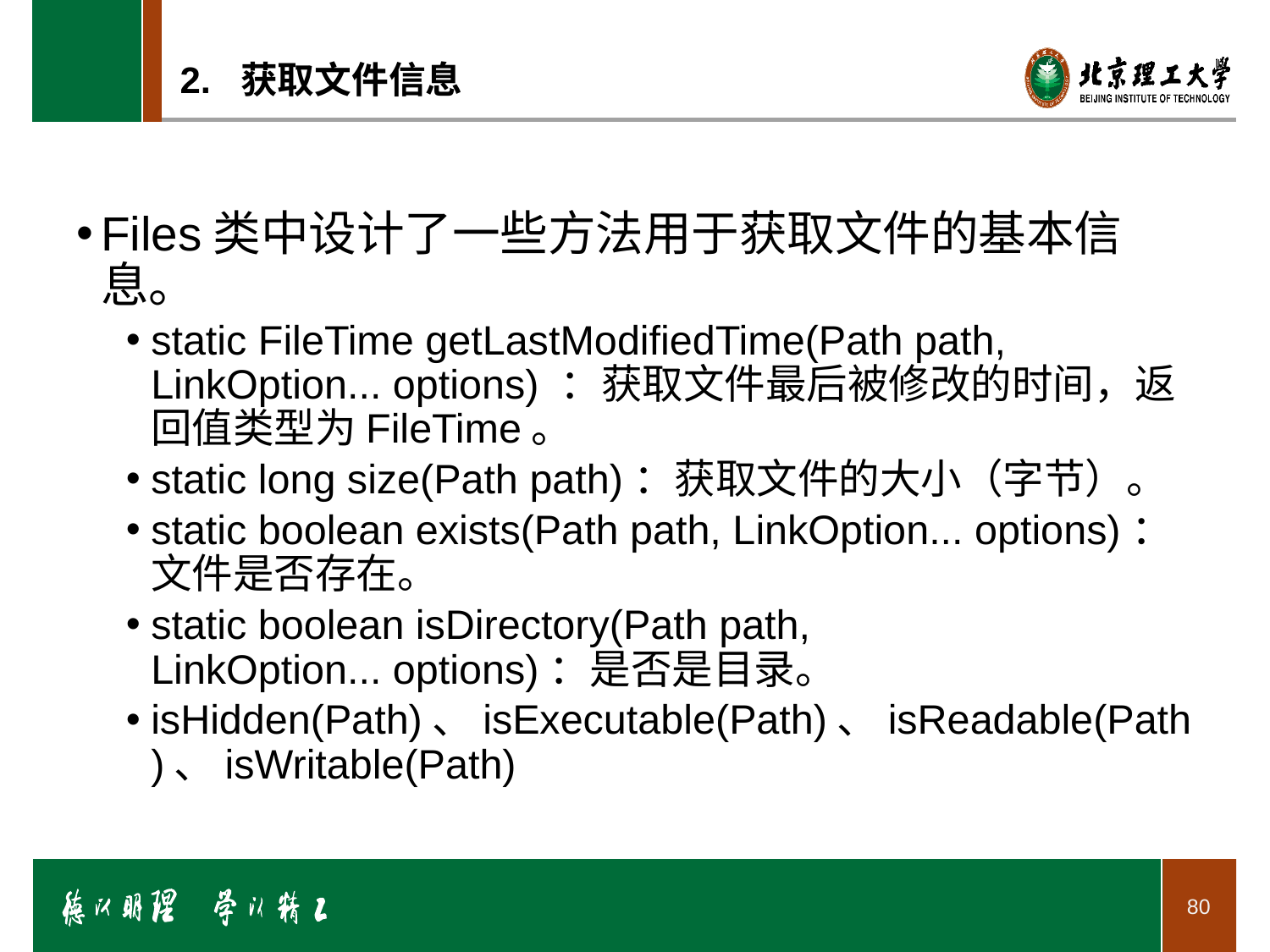

# 2.  获取文件信息
Files类中设计了一些方法用于获取文件的基本信息。
static FileTime getLastModifiedTime(Path path, LinkOption... options) ：获取文件最后被修改的时间，返回值类型为FileTime。
static long size(Path path)：获取文件的大小（字节）。
static boolean exists(Path path, LinkOption... options)：文件是否存在。
static boolean isDirectory(Path path, LinkOption... options)：是否是目录。
isHidden(Path)、isExecutable(Path)、isReadable(Path)、isWritable(Path)